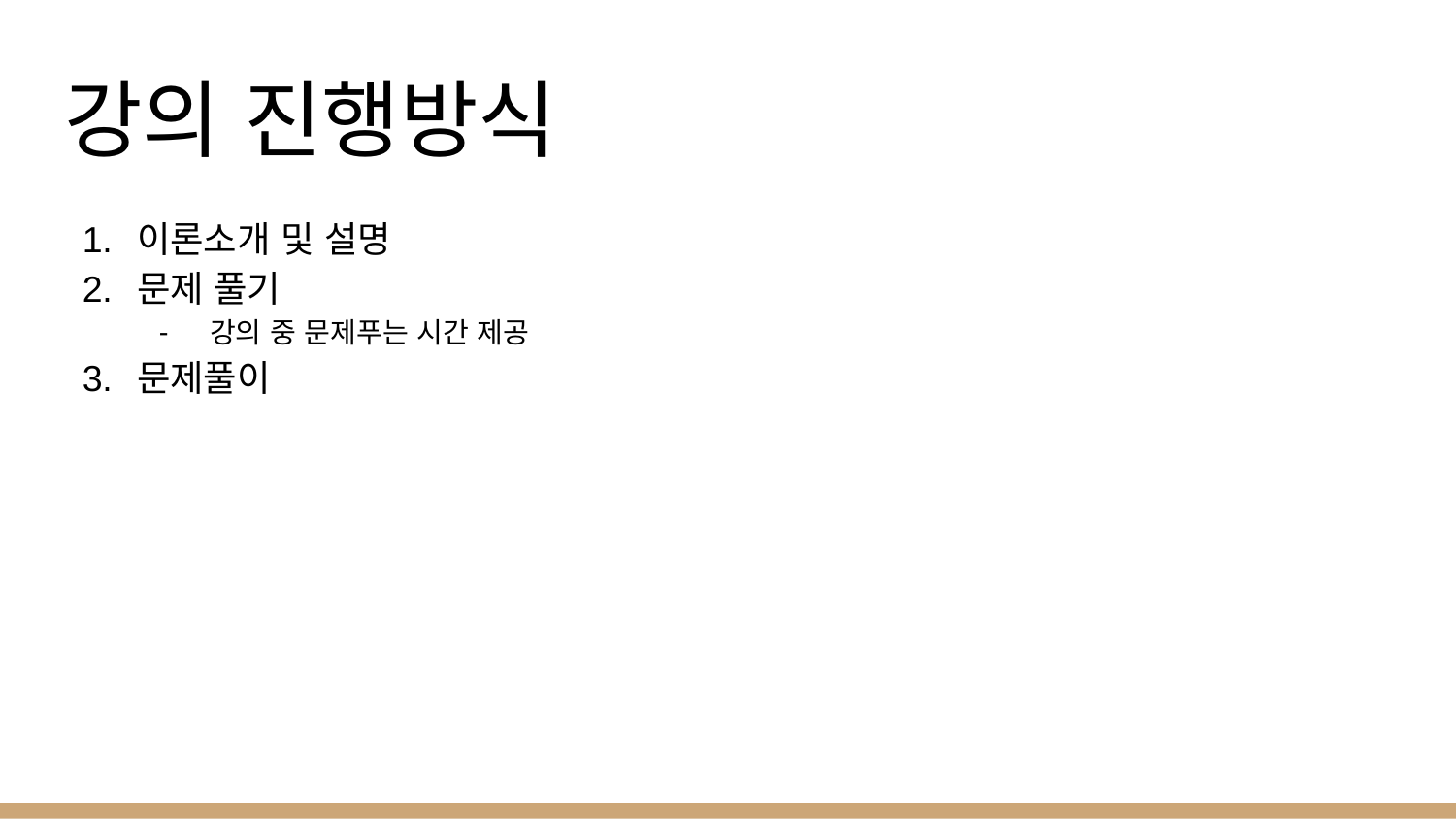

# 강의 진행방식
이론소개 및 설명
문제 풀기
강의 중 문제푸는 시간 제공
문제풀이